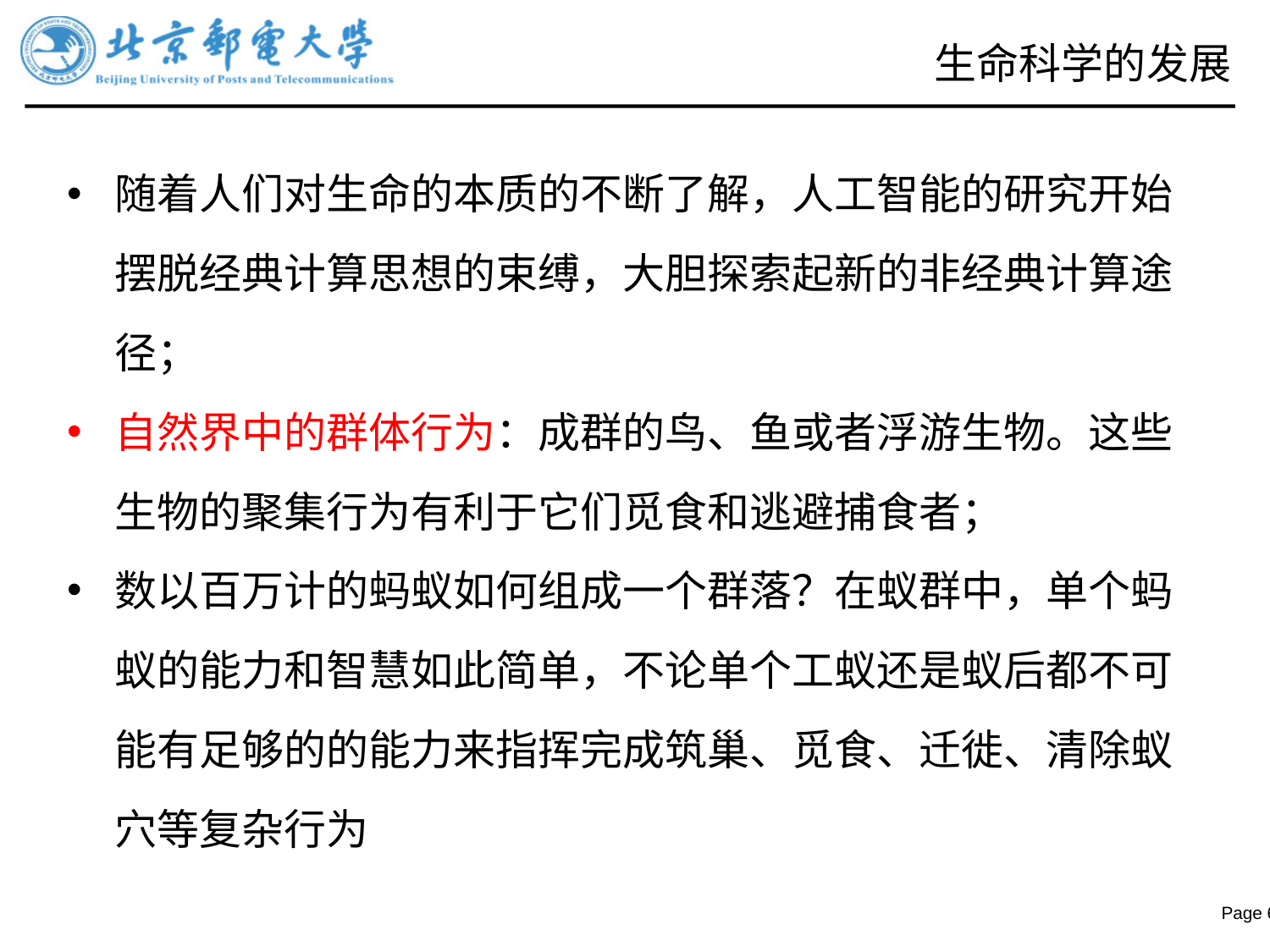

# 生命科学的发展
随着人们对生命的本质的不断了解，人工智能的研究开始摆脱经典计算思想的束缚，大胆探索起新的非经典计算途径；
自然界中的群体行为：成群的鸟、鱼或者浮游生物。这些生物的聚集行为有利于它们觅食和逃避捕食者；
数以百万计的蚂蚁如何组成一个群落？在蚁群中，单个蚂蚁的能力和智慧如此简单，不论单个工蚁还是蚁后都不可能有足够的的能力来指挥完成筑巢、觅食、迁徙、清除蚁穴等复杂行为